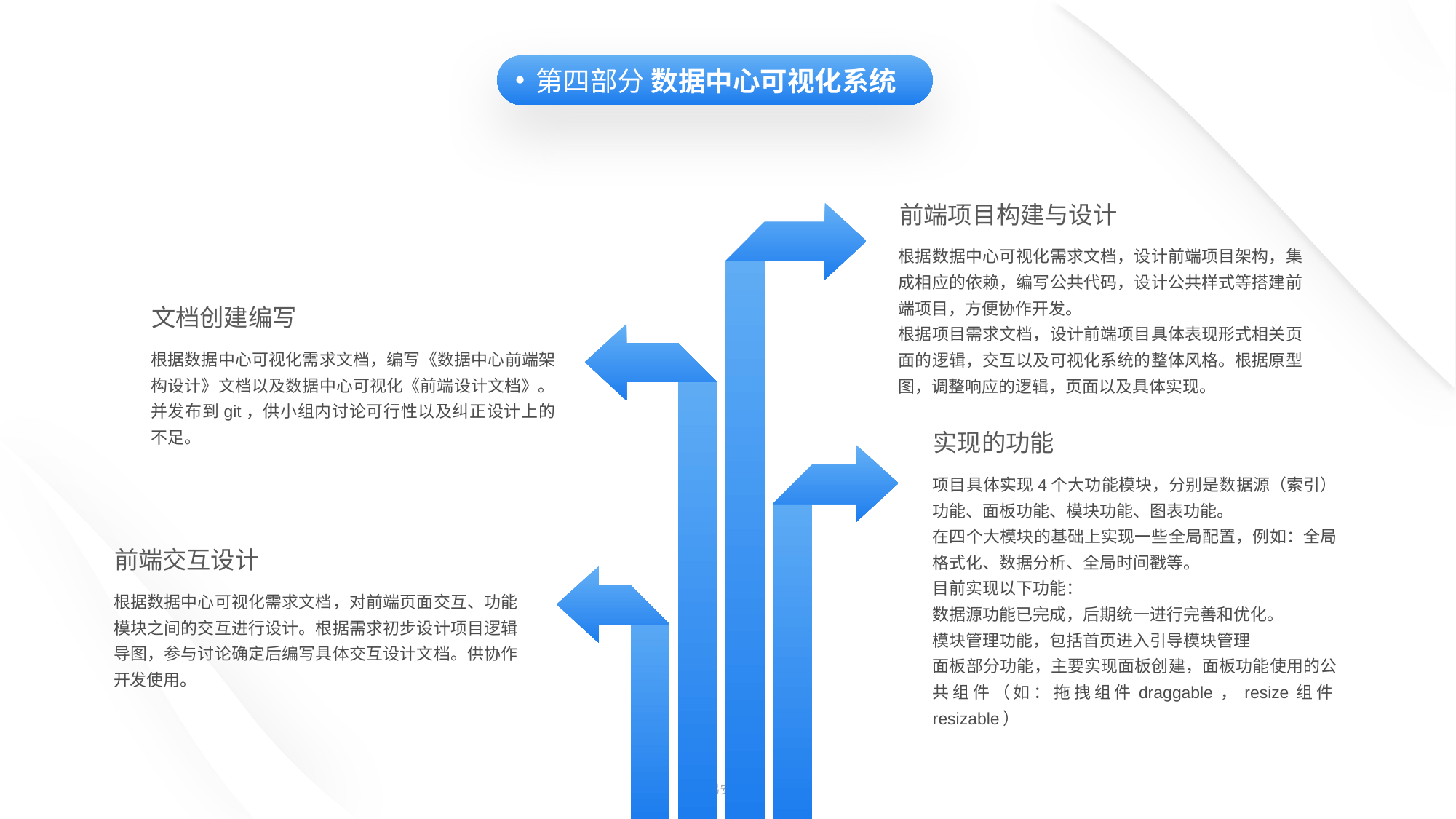

第四部分 数据中心可视化系统
前端项目构建与设计

根据数据中心可视化需求文档，设计前端项目架构，集成相应的依赖，编写公共代码，设计公共样式等搭建前端项目，方便协作开发。
根据项目需求文档，设计前端项目具体表现形式相关页面的逻辑，交互以及可视化系统的整体风格。根据原型图，调整响应的逻辑，页面以及具体实现。

文档创建编写

根据数据中心可视化需求文档，编写《数据中心前端架构设计》文档以及数据中心可视化《前端设计文档》。并发布到git，供小组内讨论可行性以及纠正设计上的不足。

实现的功能

项目具体实现4个大功能模块，分别是数据源（索引）功能、面板功能、模块功能、图表功能。
在四个大模块的基础上实现一些全局配置，例如：全局格式化、数据分析、全局时间戳等。
目前实现以下功能：
数据源功能已完成，后期统一进行完善和优化。
模块管理功能，包括首页进入引导模块管理
面板部分功能，主要实现面板创建，面板功能使用的公共组件（如：拖拽组件draggable，resize组件resizable）
前端交互设计

根据数据中心可视化需求文档，对前端页面交互、功能模块之间的交互进行设计。根据需求初步设计项目逻辑导图，参与讨论确定后编写具体交互设计文档。供协作开发使用。